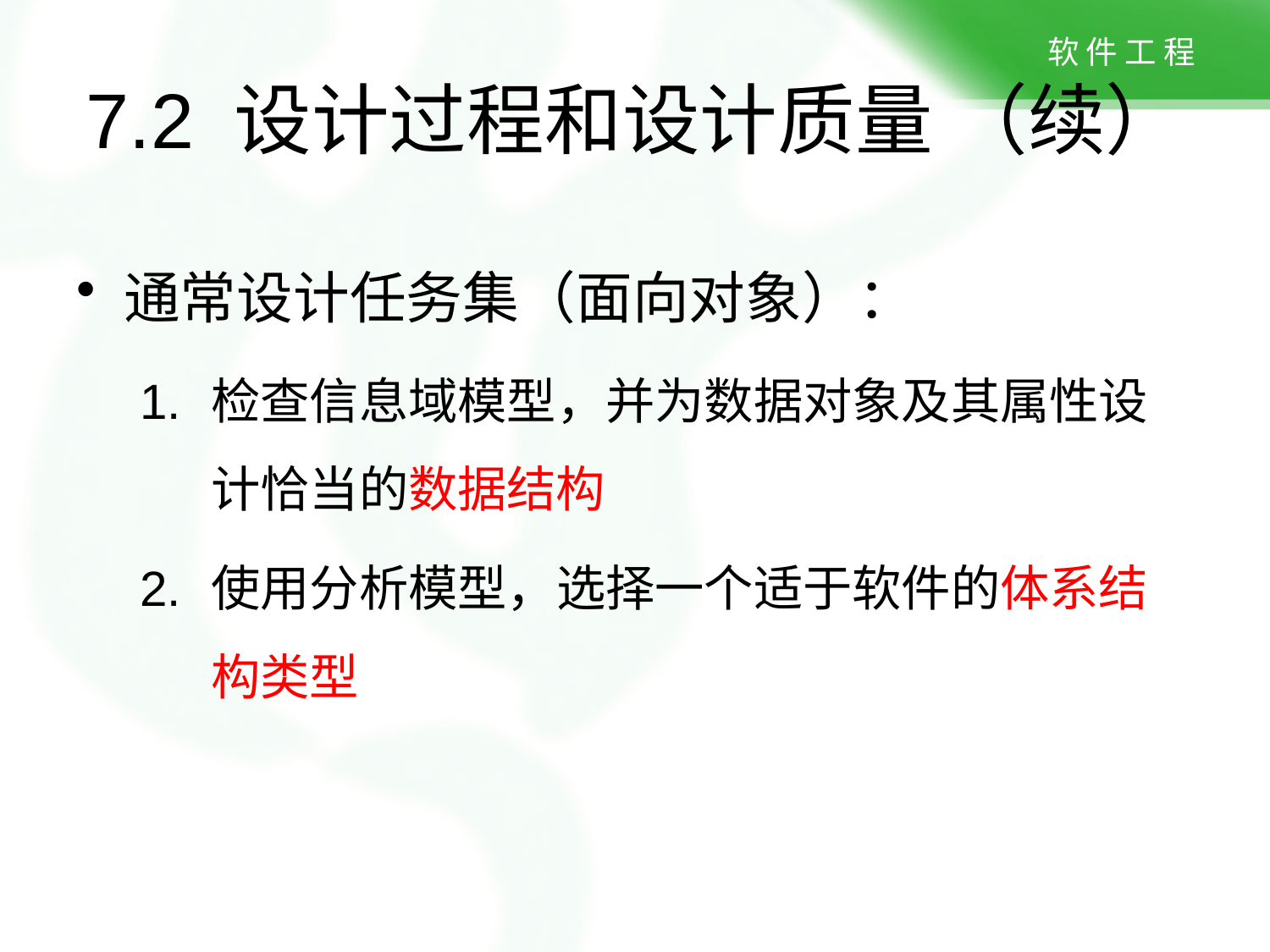

7.2 设计过程和设计质量 （续）
通常设计任务集（面向对象）：
检查信息域模型，并为数据对象及其属性设计恰当的数据结构
使用分析模型，选择一个适于软件的体系结构类型